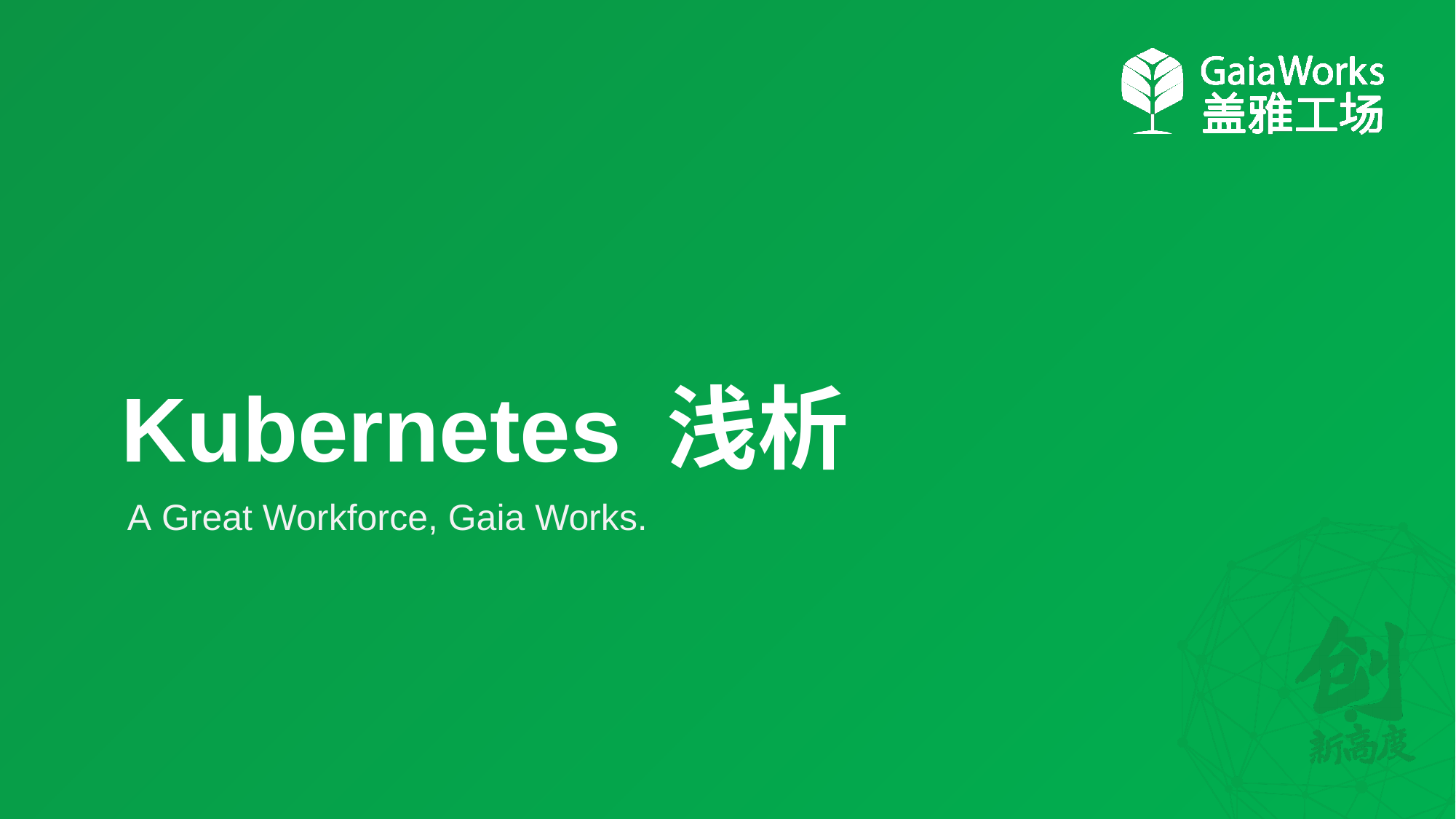

Kubernetes 浅析
A Great Workforce, Gaia Works.